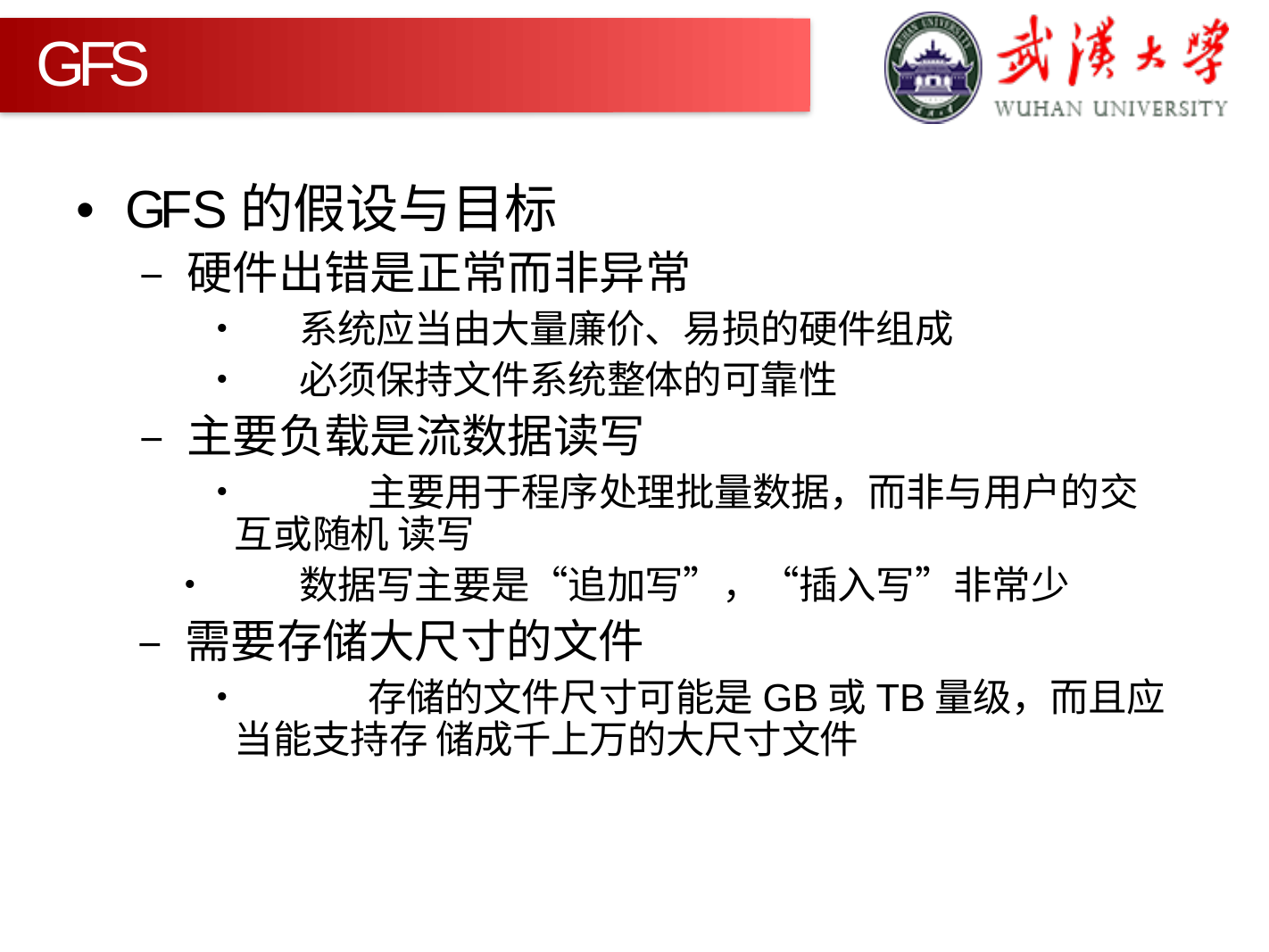

GFS
•	GFS的假设与目标
– 硬件出错是正常而非异常
•	系统应当由大量廉价、易损的硬件组成
•	必须保持文件系统整体的可靠性
– 主要负载是流数据读写

•	主要用于程序处理批量数据，而非与用户的交互或随机 读写
•	数据写主要是“追加写”，“插入写”非常少
– 需要存储大尺寸的文件

•	存储的文件尺寸可能是GB或TB量级，而且应当能支持存 储成千上万的大尺寸文件